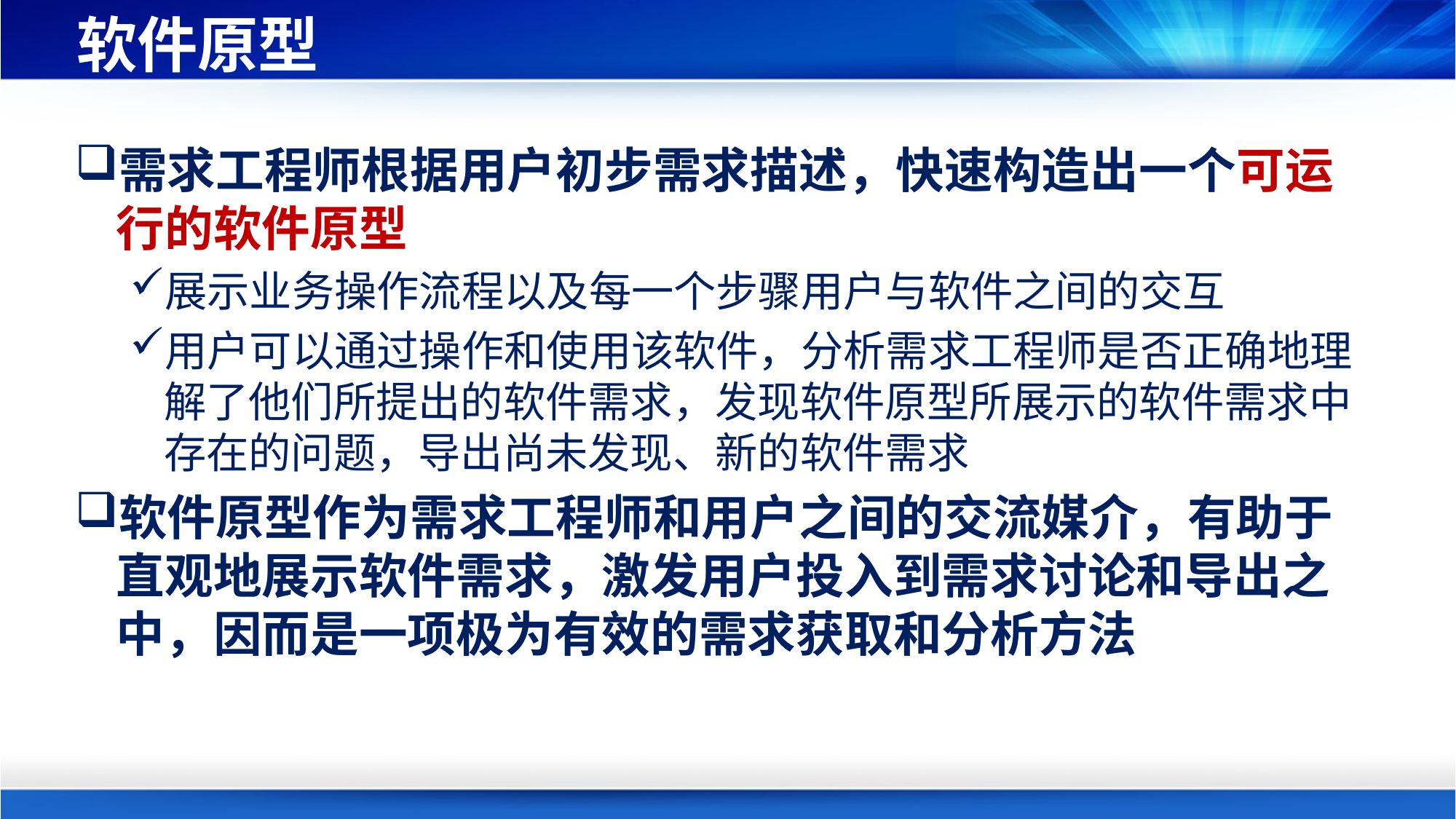

# 软件原型
需求工程师根据用户初步需求描述，快速构造出一个可运行的软件原型
展示业务操作流程以及每一个步骤用户与软件之间的交互
用户可以通过操作和使用该软件，分析需求工程师是否正确地理解了他们所提出的软件需求，发现软件原型所展示的软件需求中存在的问题，导出尚未发现、新的软件需求
软件原型作为需求工程师和用户之间的交流媒介，有助于直观地展示软件需求，激发用户投入到需求讨论和导出之中，因而是一项极为有效的需求获取和分析方法